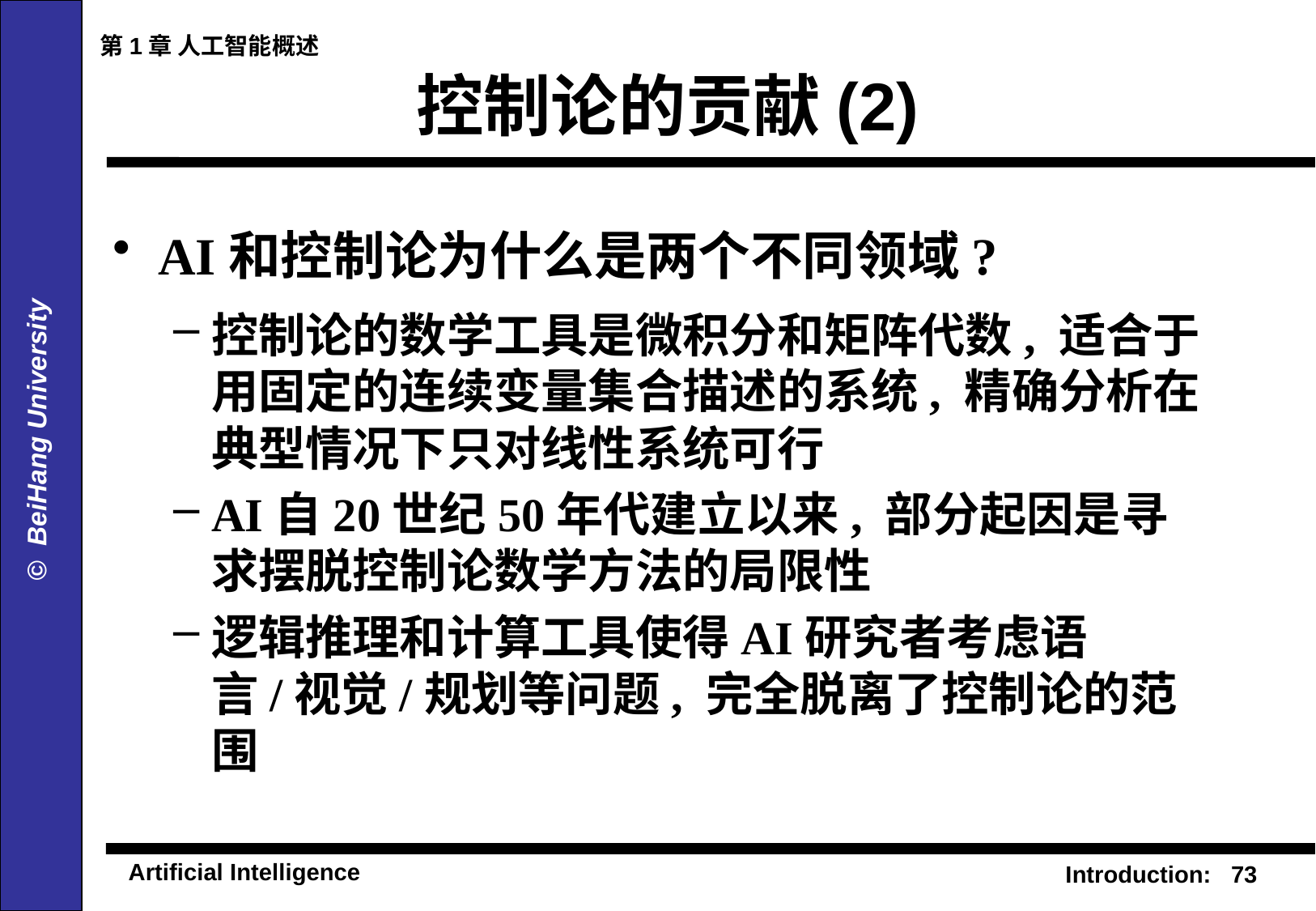

第1章 人工智能概述
# 控制论的贡献(2)
AI和控制论为什么是两个不同领域?
控制论的数学工具是微积分和矩阵代数, 适合于用固定的连续变量集合描述的系统, 精确分析在典型情况下只对线性系统可行
AI自20世纪50年代建立以来, 部分起因是寻求摆脱控制论数学方法的局限性
逻辑推理和计算工具使得AI研究者考虑语言/视觉/规划等问题, 完全脱离了控制论的范围